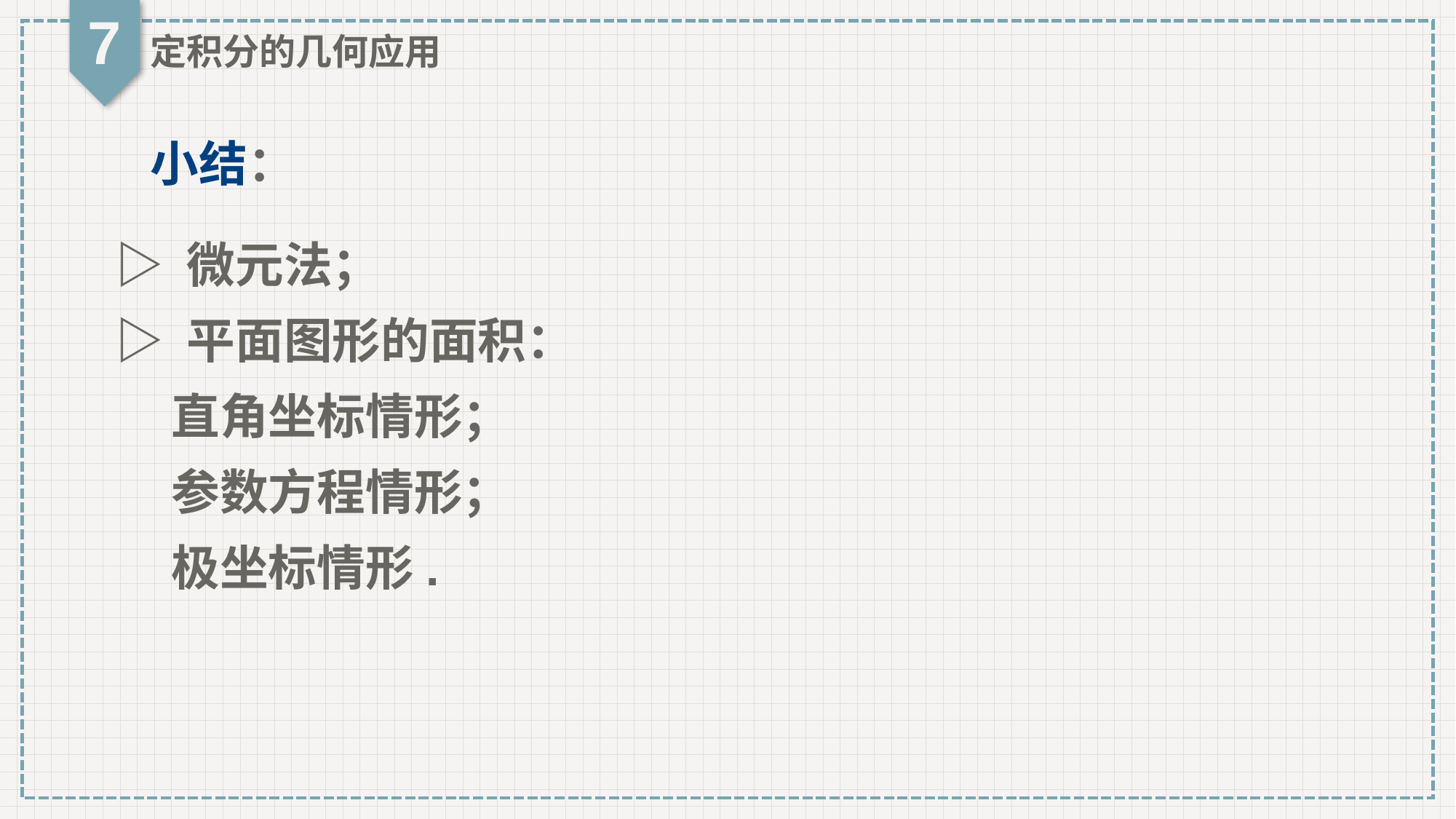

7
定积分的几何应用
小结：
▷ 微元法；
▷ 平面图形的面积：
    直角坐标情形；
    参数方程情形；
    极坐标情形.